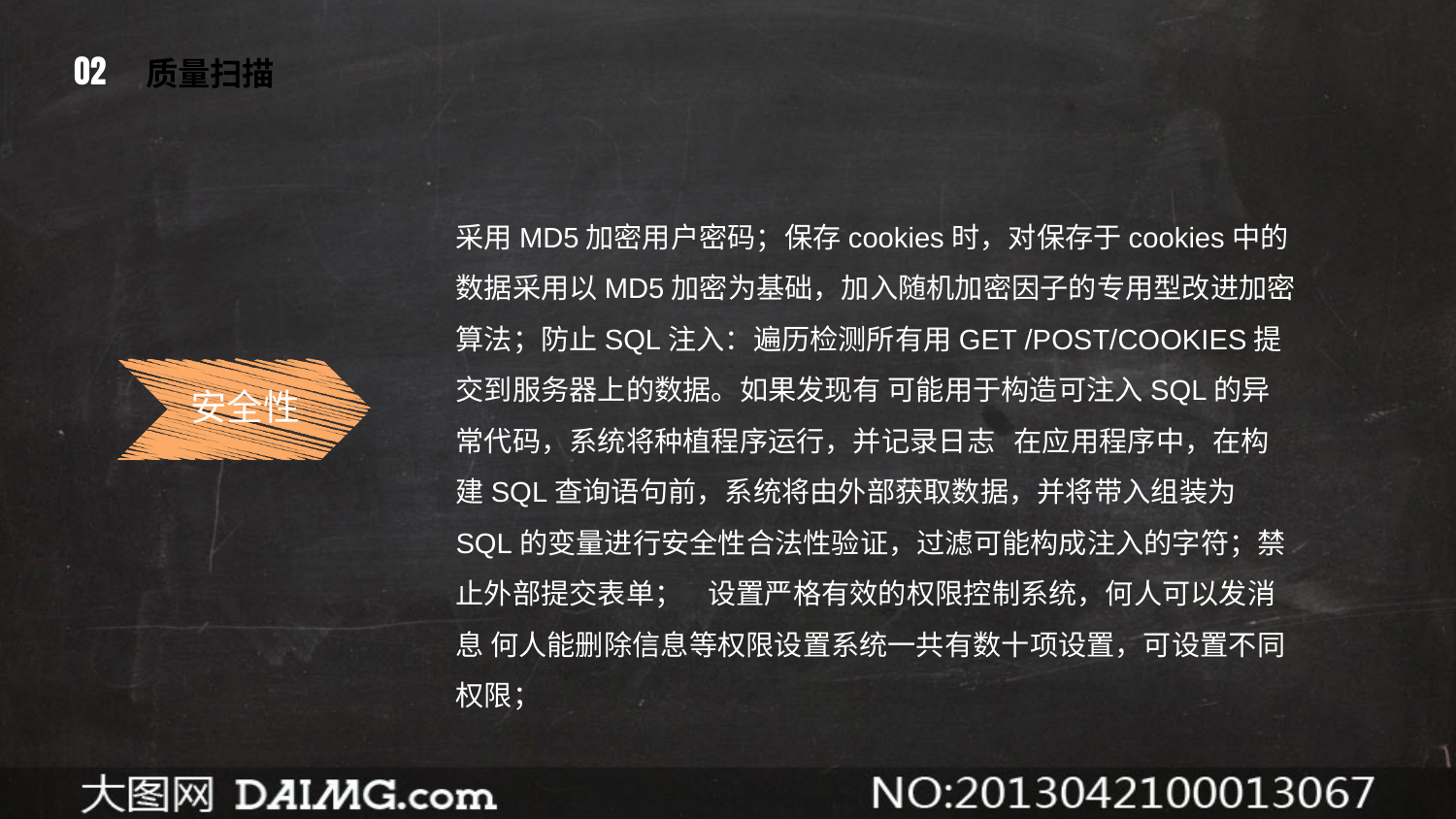

02
质量扫描
采用MD5加密用户密码；保存cookies时，对保存于cookies中的数据采用以MD5加密为基础，加入随机加密因子的专用型改进加密算法；防止SQL注入：遍历检测所有用GET /POST/COOKIES提交到服务器上的数据。如果发现有 可能用于构造可注入SQL的异常代码，系统将种植程序运行，并记录日志   在应用程序中，在构建SQL查询语句前，系统将由外部获取数据，并将带入组装为SQL的变量进行安全性合法性验证，过滤可能构成注入的字符；禁止外部提交表单；    设置严格有效的权限控制系统，何人可以发消息 何人能删除信息等权限设置系统一共有数十项设置，可设置不同权限；
安全性